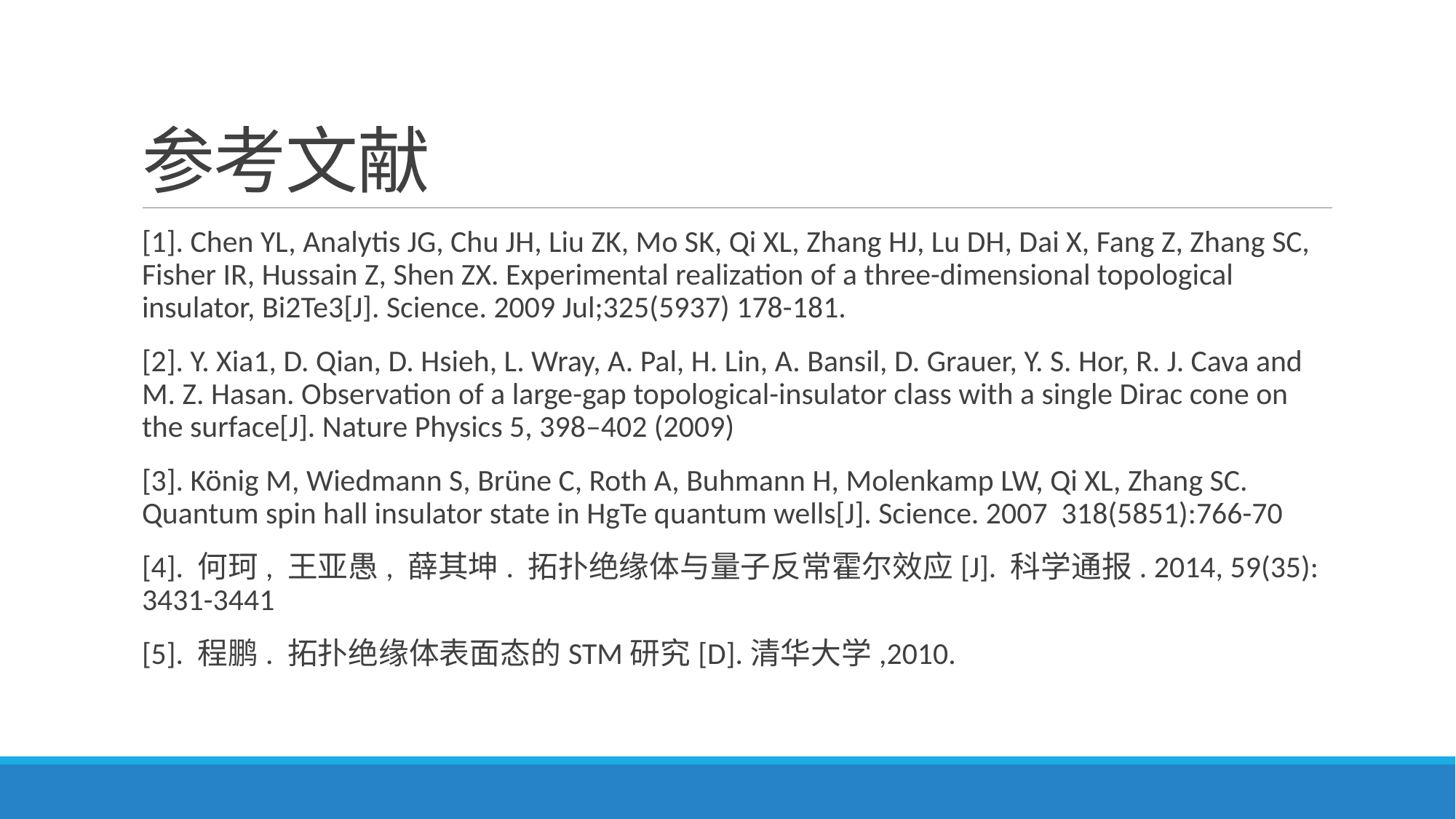

# 参考文献
[1]. Chen YL, Analytis JG, Chu JH, Liu ZK, Mo SK, Qi XL, Zhang HJ, Lu DH, Dai X, Fang Z, Zhang SC, Fisher IR, Hussain Z, Shen ZX. Experimental realization of a three-dimensional topological insulator, Bi2Te3[J]. Science. 2009 Jul;325(5937) 178-181.
[2]. Y. Xia1, D. Qian, D. Hsieh, L. Wray, A. Pal, H. Lin, A. Bansil, D. Grauer, Y. S. Hor, R. J. Cava and M. Z. Hasan. Observation of a large-gap topological-insulator class with a single Dirac cone on the surface[J]. Nature Physics 5, 398–402 (2009)
[3]. König M, Wiedmann S, Brüne C, Roth A, Buhmann H, Molenkamp LW, Qi XL, Zhang SC. Quantum spin hall insulator state in HgTe quantum wells[J]. Science. 2007  318(5851):766-70
[4]. 何珂, 王亚愚, 薛其坤. 拓扑绝缘体与量子反常霍尔效应[J]. 科学通报. 2014, 59(35): 3431-3441
[5]. 程鹏. 拓扑绝缘体表面态的STM研究[D].清华大学,2010.